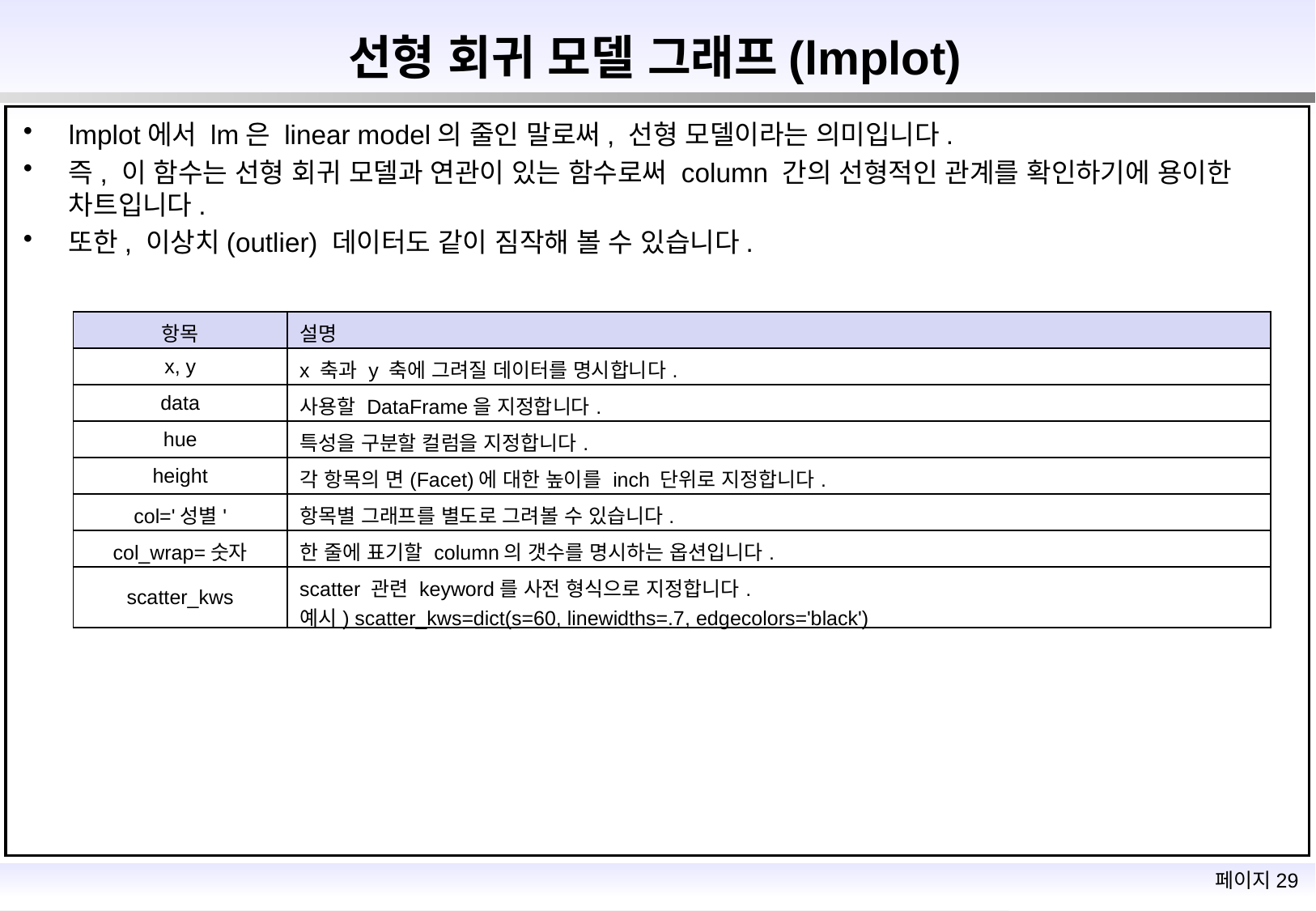

# 선형 회귀 모델 그래프(lmplot)
lmplot에서 lm은 linear model의 줄인 말로써, 선형 모델이라는 의미입니다.
즉, 이 함수는 선형 회귀 모델과 연관이 있는 함수로써 column 간의 선형적인 관계를 확인하기에 용이한 차트입니다.
또한, 이상치(outlier) 데이터도 같이 짐작해 볼 수 있습니다.
| 항목 | 설명 |
| --- | --- |
| x, y | x 축과 y 축에 그려질 데이터를 명시합니다. |
| data | 사용할 DataFrame을 지정합니다. |
| hue | 특성을 구분할 컬럼을 지정합니다. |
| height | 각 항목의 면(Facet)에 대한 높이를 inch 단위로 지정합니다. |
| col='성별' | 항목별 그래프를 별도로 그려볼 수 있습니다. |
| col\_wrap=숫자 | 한 줄에 표기할 column의 갯수를 명시하는 옵션입니다. |
| scatter\_kws | scatter 관련 keyword를 사전 형식으로 지정합니다. 예시) scatter\_kws=dict(s=60, linewidths=.7, edgecolors='black') |